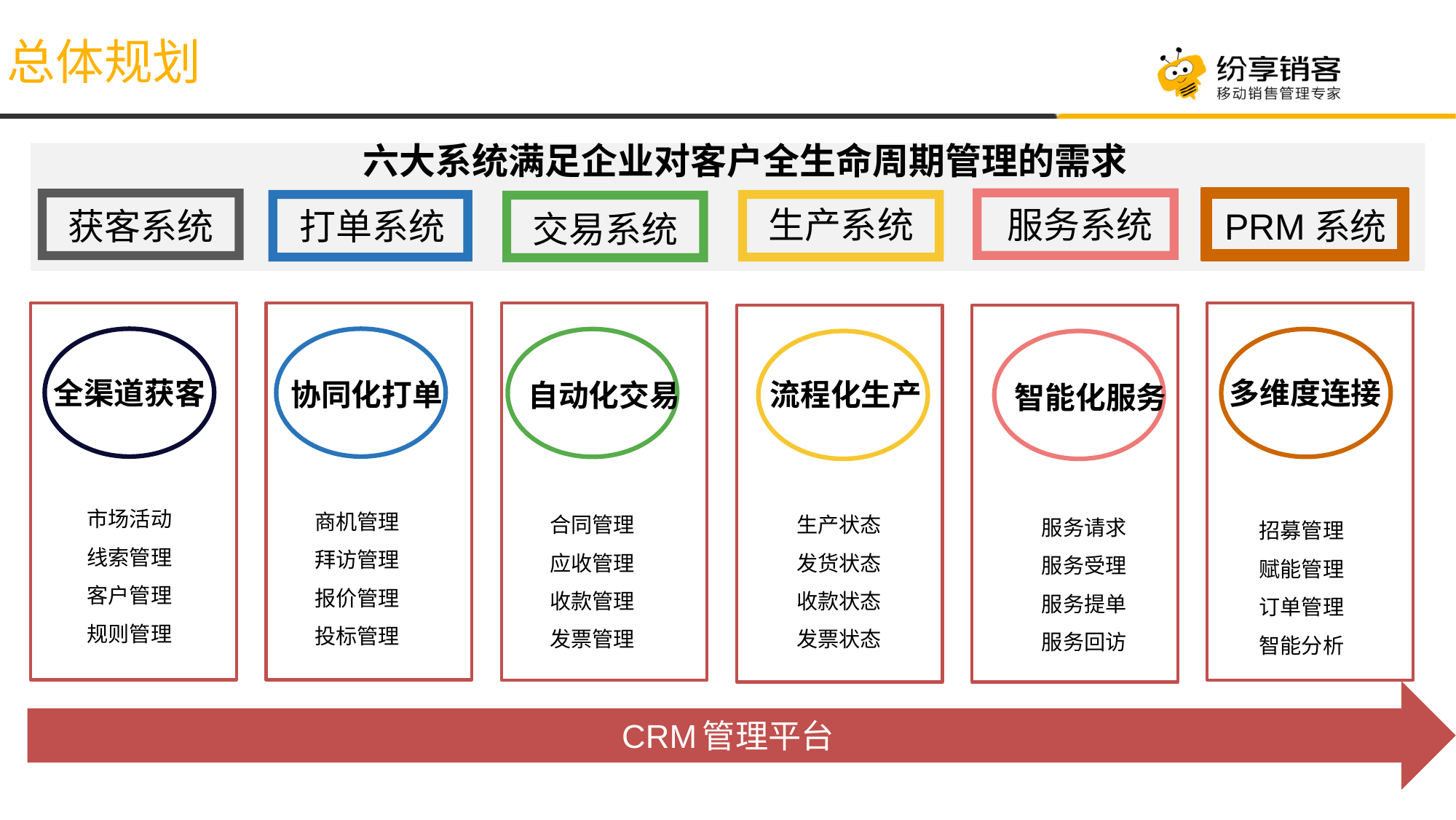

总体规划
六大系统满足企业对客户全生命周期管理的需求

获客系统

打单系统

服务系统
生产系统
PRM系统
交易系统

全渠道获客
多维度连接
协同化打单
流程化生产
自动化交易
智能化服务
市场活动
线索管理
客户管理
规则管理
商机管理
拜访管理
报价管理
投标管理
生产状态
发货状态
收款状态
发票状态
合同管理
应收管理
收款管理
发票管理

服务请求
服务受理
服务提单
服务回访

招募管理
赋能管理
订单管理
智能分析
CRM管理平台